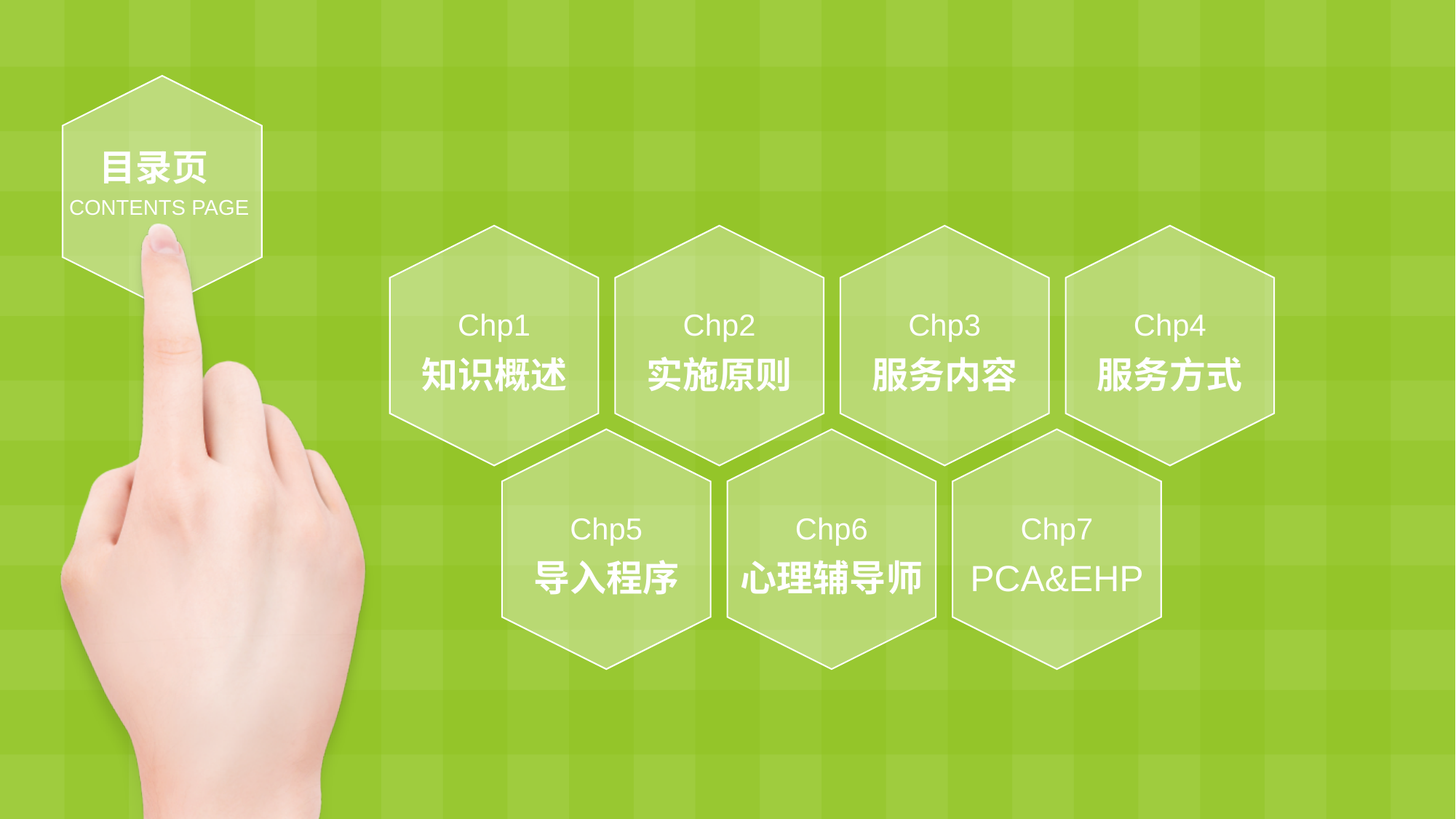

目录页
CONTENTS PAGE

Chp1
知识概述
Chp2
实施原则
Chp3
服务内容
Chp4
服务方式

Chp5
导入程序
Chp6
心理辅导师
Chp7
PCA&EHP